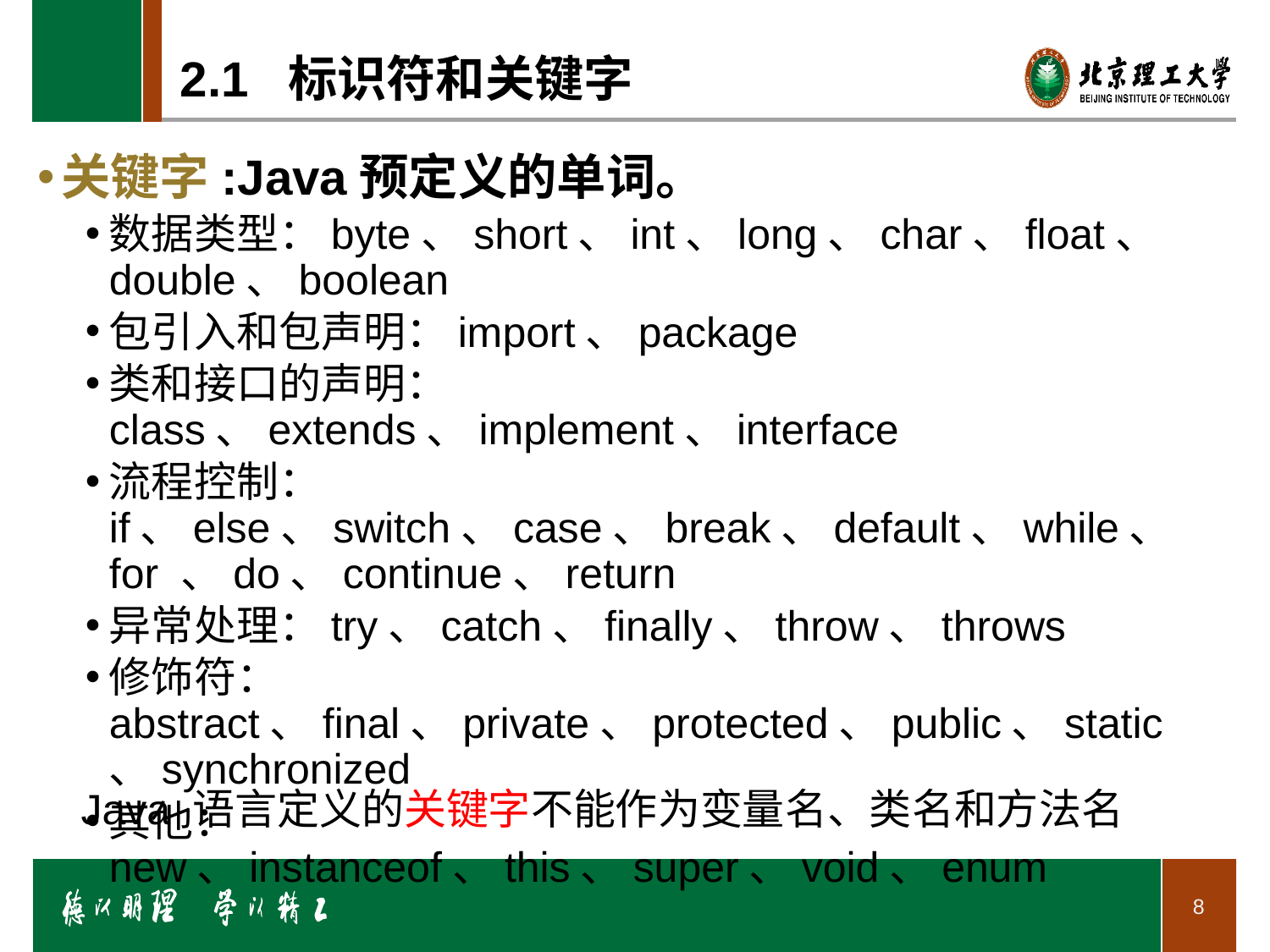

# 2.1  标识符和关键字
关键字:Java预定义的单词。
数据类型：byte、short、int、long、char、float、double、boolean
包引入和包声明：import、package
类和接口的声明：class、extends、implement、interface
流程控制：if、else、switch、case、break、default、while、for 、do、continue、return
异常处理：try、catch、finally、throw、throws
修饰符：abstract、final、private、protected、public、static、synchronized
其他：new、instanceof、this、super、void、enum

Java 语言定义的关键字不能作为变量名、类名和方法名